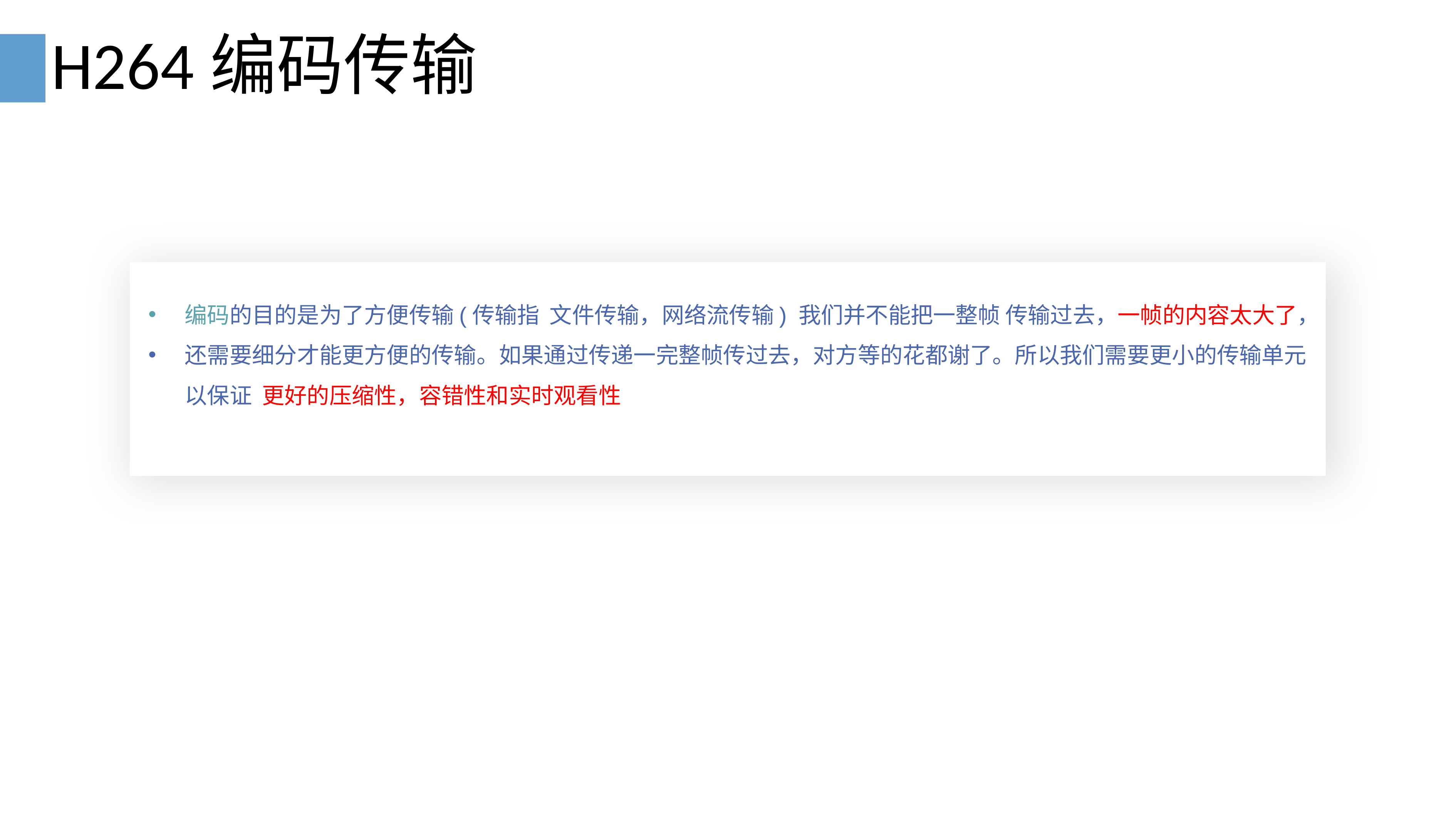

# H264编码传输

编码的目的是为了方便传输(传输指  文件传输，网络流传输) 我们并不能把一整帧 传输过去，一帧的内容太大了，
还需要细分才能更方便的传输。如果通过传递一完整帧传过去，对方等的花都谢了。所以我们需要更小的传输单元以保证  更好的压缩性，容错性和实时观看性